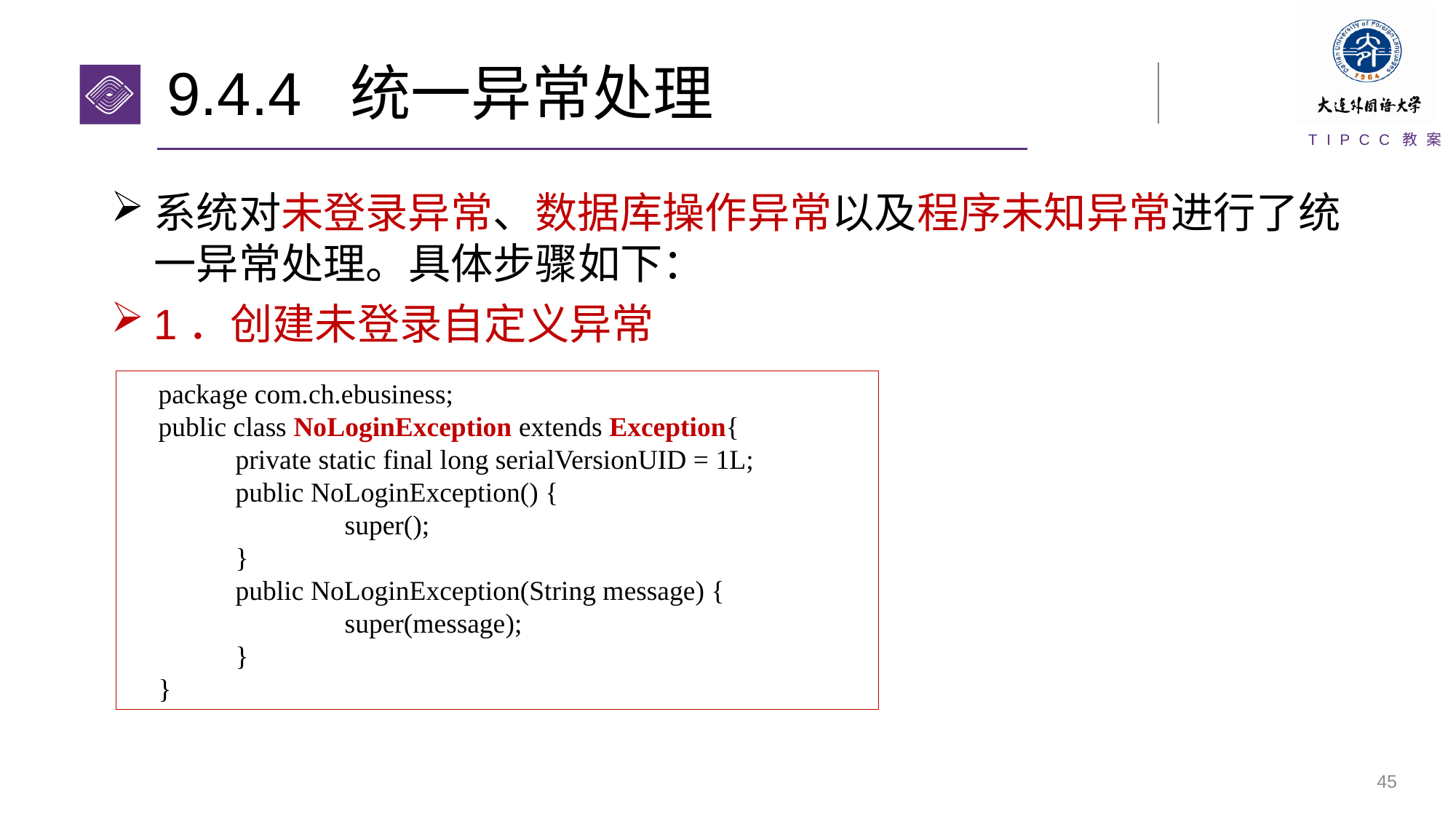

# 9.4.4  统一异常处理
系统对未登录异常、数据库操作异常以及程序未知异常进行了统一异常处理。具体步骤如下：
1．创建未登录自定义异常

package com.ch.ebusiness;
public class NoLoginException extends Exception{
	private static final long serialVersionUID = 1L;
	public NoLoginException() {
		super();
	}
	public NoLoginException(String message) {
		super(message);
	}
}
45